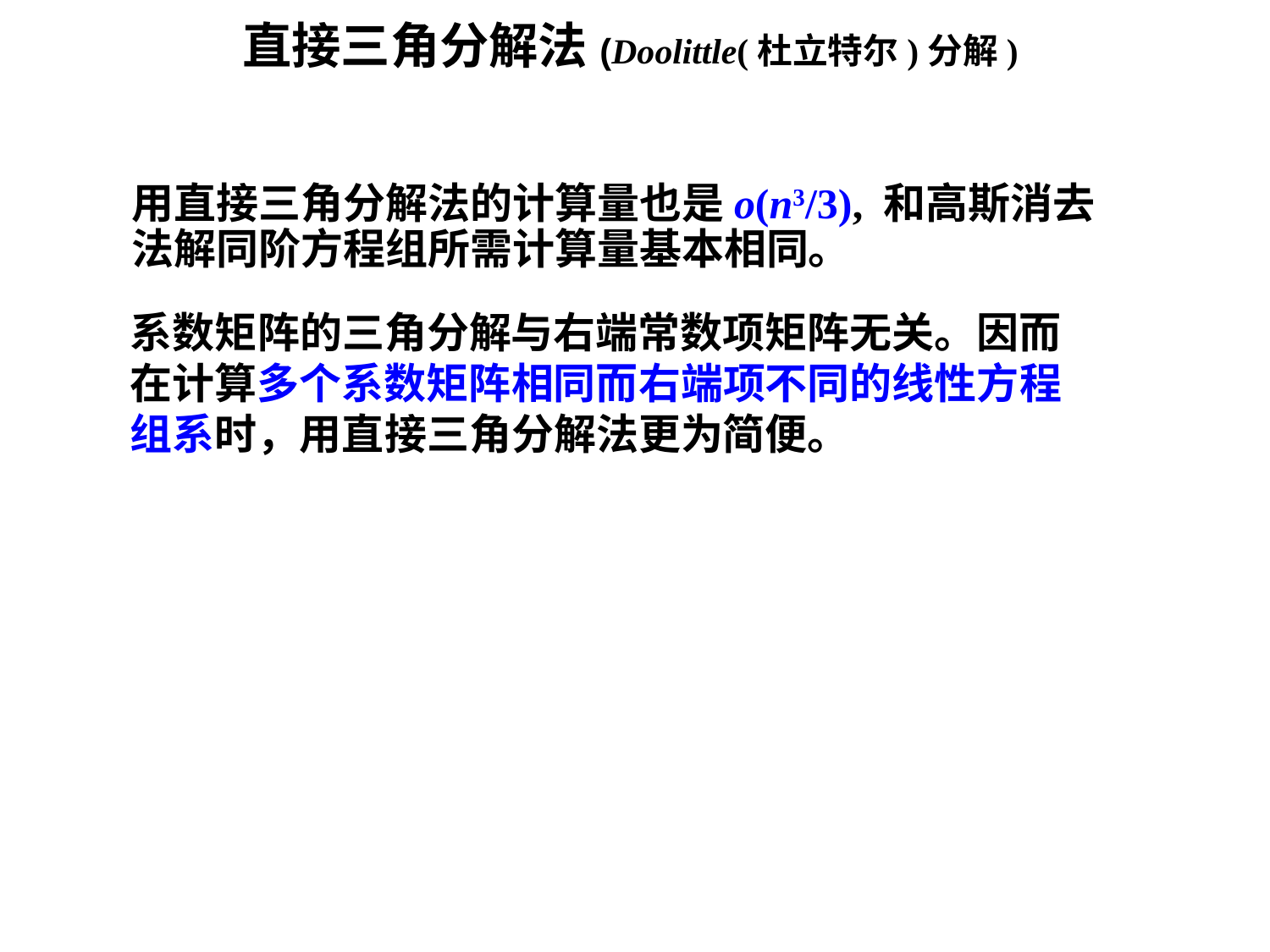

直接三角分解法(Doolittle(杜立特尔)分解)
用直接三角分解法的计算量也是o(n3/3), 和高斯消去法解同阶方程组所需计算量基本相同。
系数矩阵的三角分解与右端常数项矩阵无关。因而在计算多个系数矩阵相同而右端项不同的线性方程组系时，用直接三角分解法更为简便。